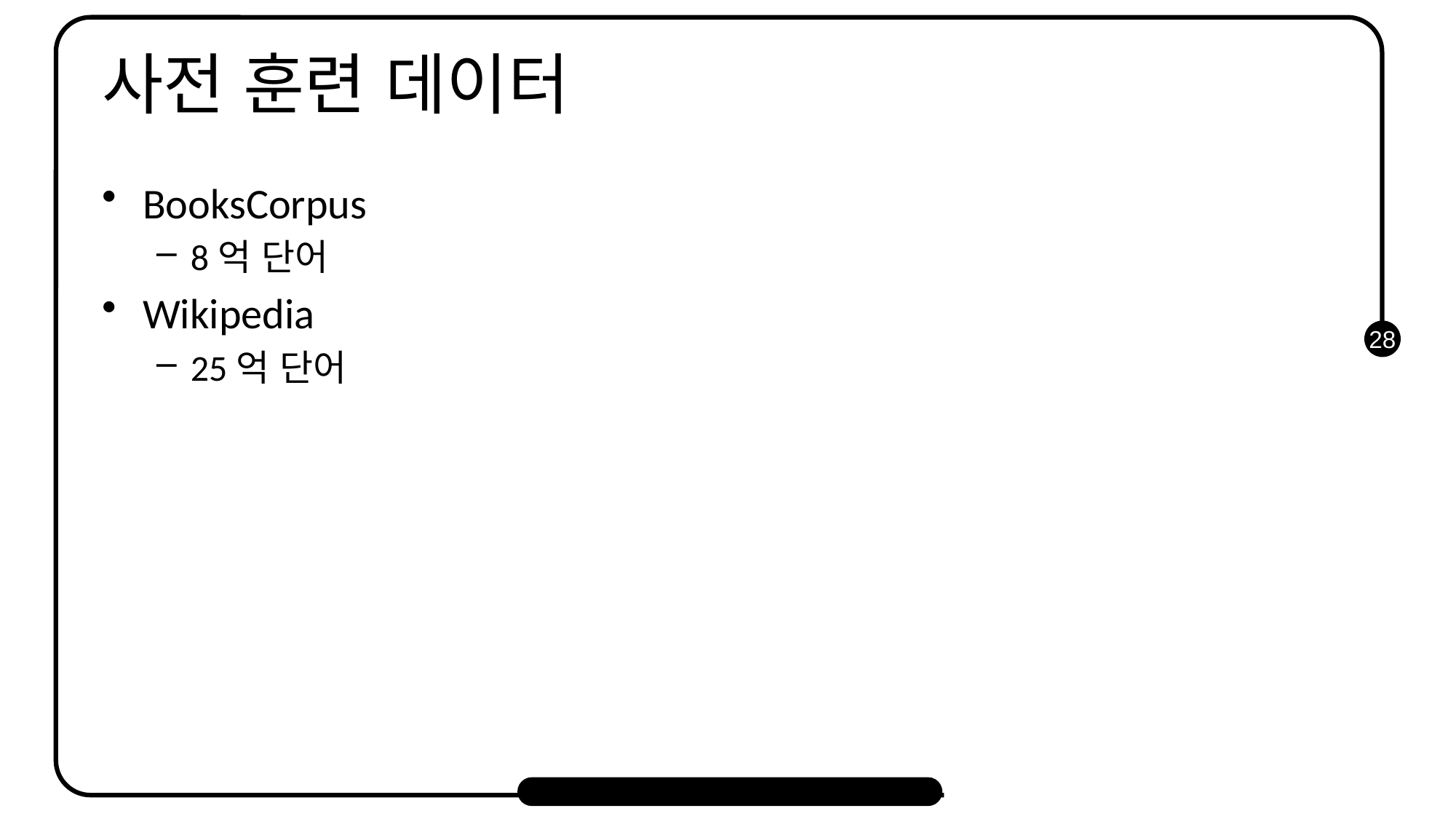

# 사전 훈련 데이터
BooksCorpus
8억 단어
Wikipedia
25억 단어